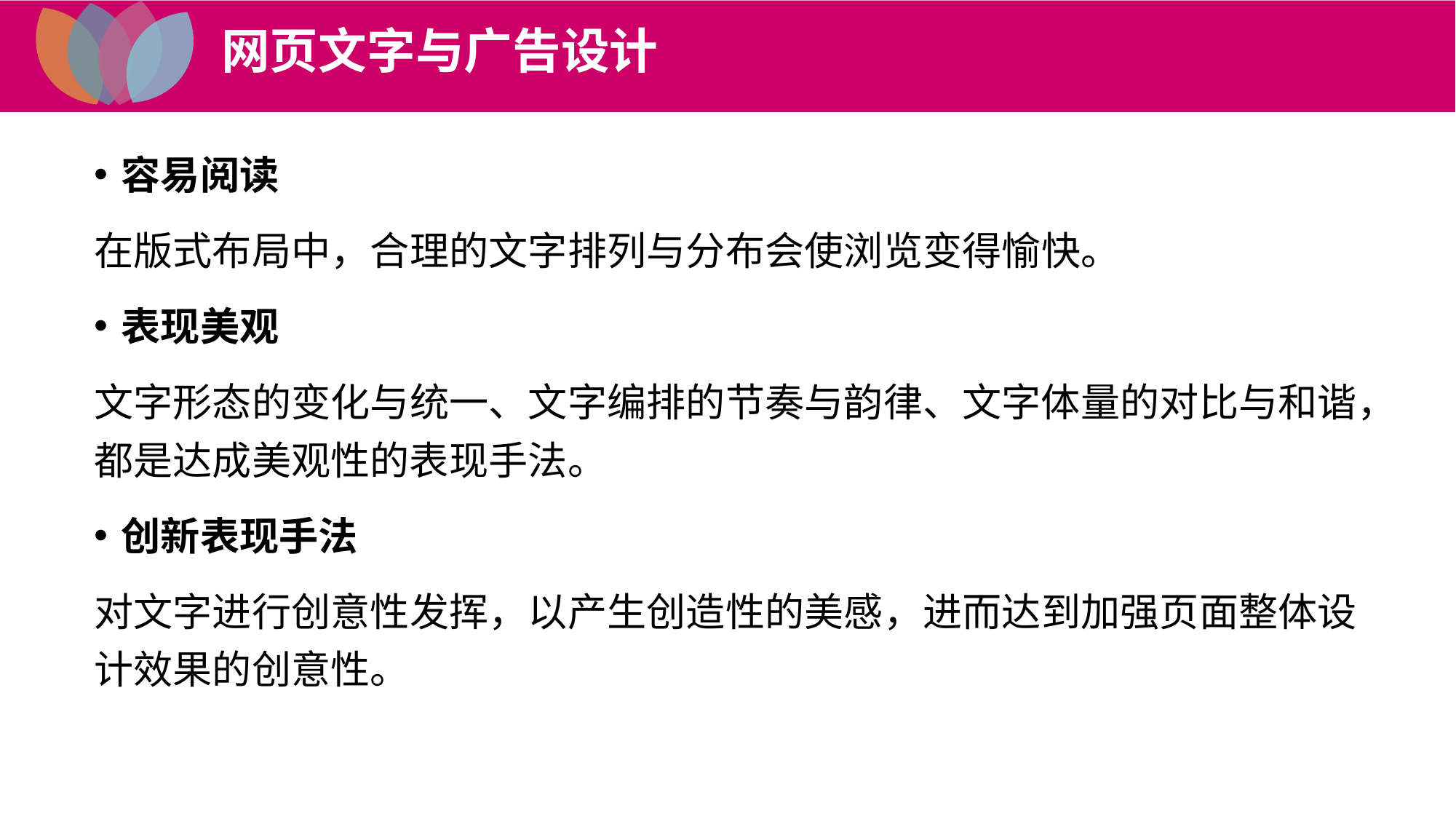

网页文字与广告设计
容易阅读
在版式布局中，合理的文字排列与分布会使浏览变得愉快。
表现美观
文字形态的变化与统一、文字编排的节奏与韵律、文字体量的对比与和谐，都是达成美观性的表现手法。
创新表现手法
对文字进行创意性发挥，以产生创造性的美感，进而达到加强页面整体设计效果的创意性。